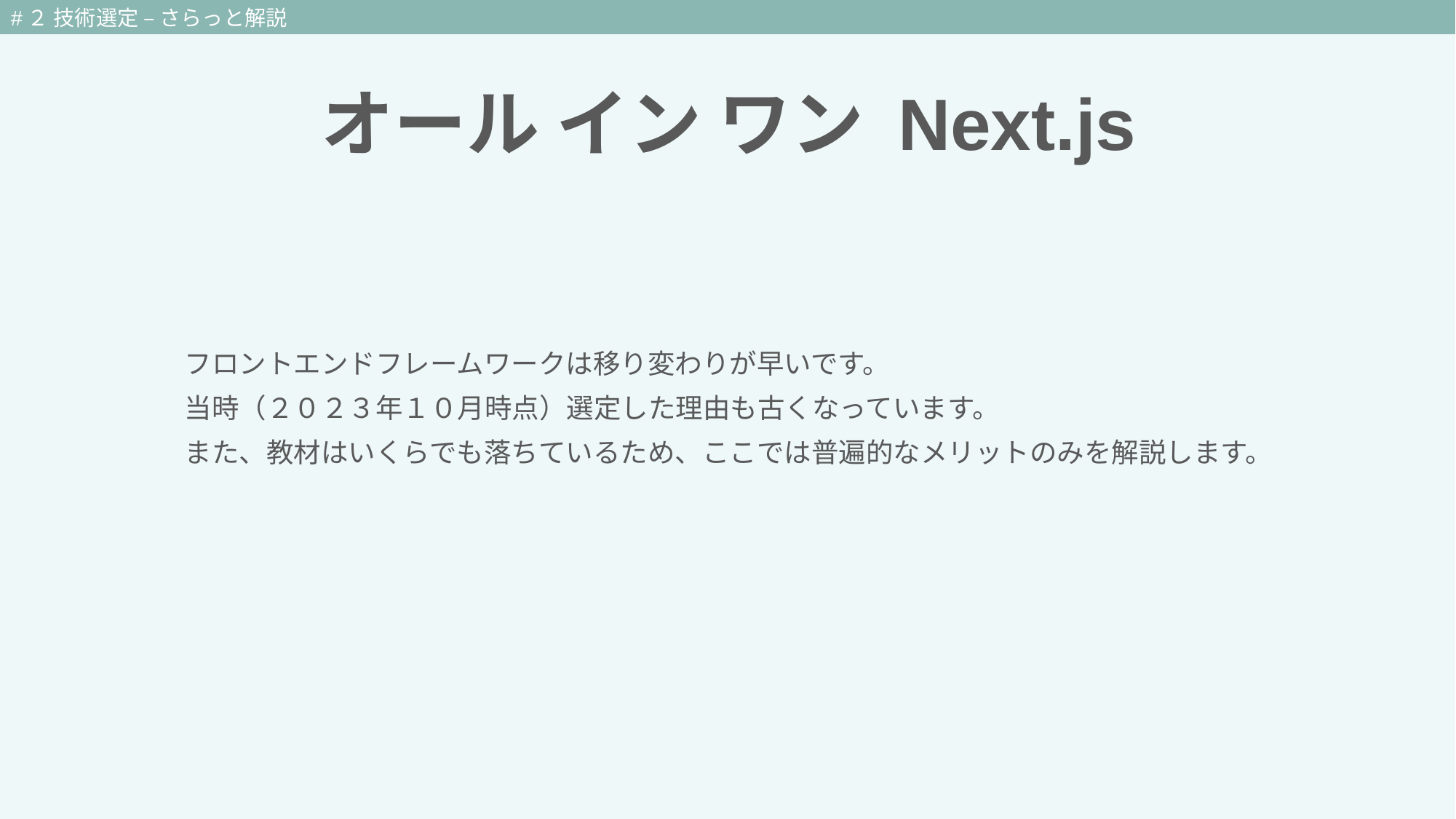

#２ 技術選定 – さらっと解説
# オール イン ワン Next.js
フロントエンドフレームワークは移り変わりが早いです。
当時（２０２３年１０月時点）選定した理由も古くなっています。
また、教材はいくらでも落ちているため、ここでは普遍的なメリットのみを解説します。